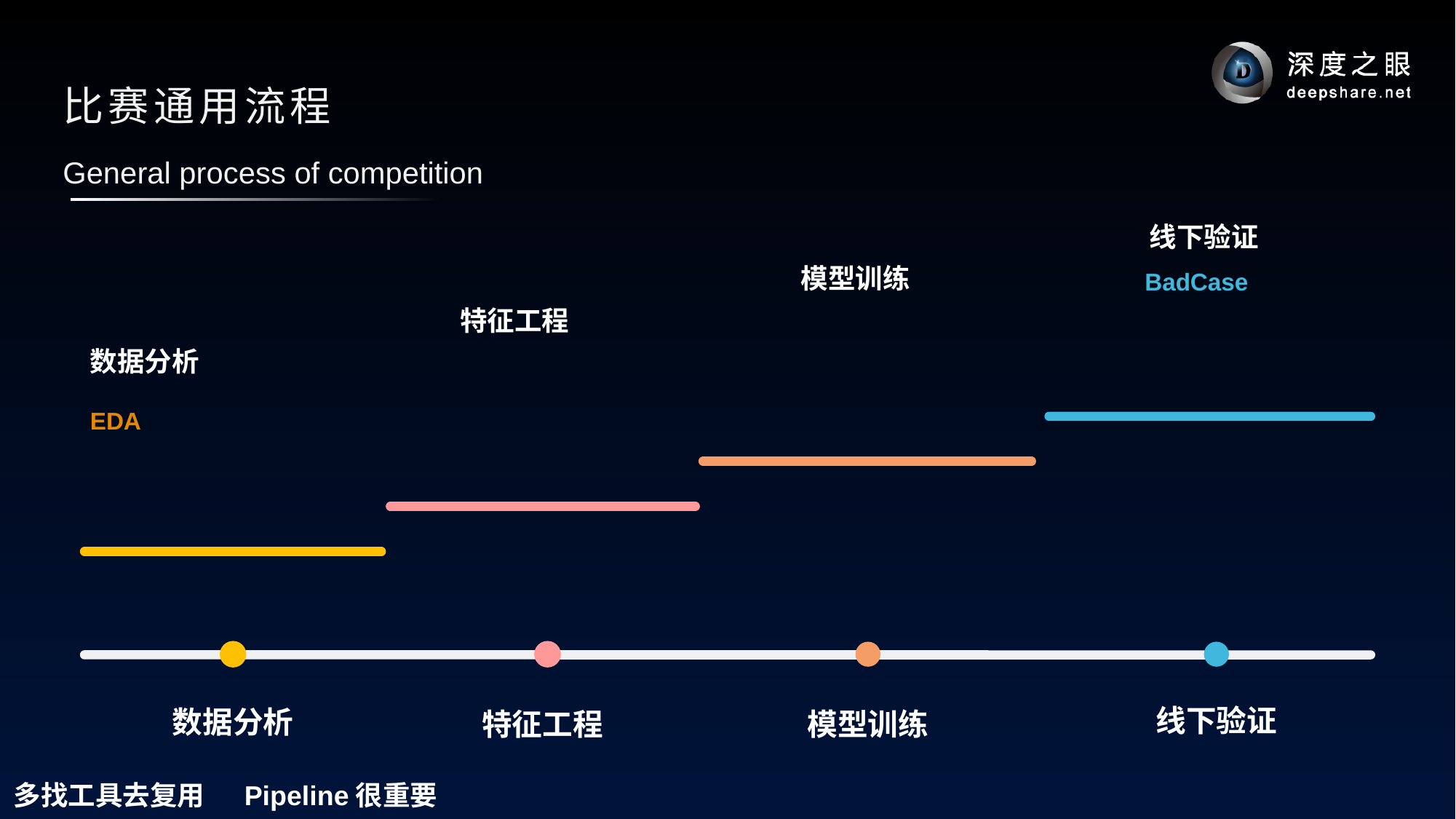

# 比赛通用流程
General process of competition
线下验证
BadCase
模型训练
特征工程
数据分析
EDA

模型训练

特征工程

线下验证
数据分析
多找工具去复用
Pipeline很重要